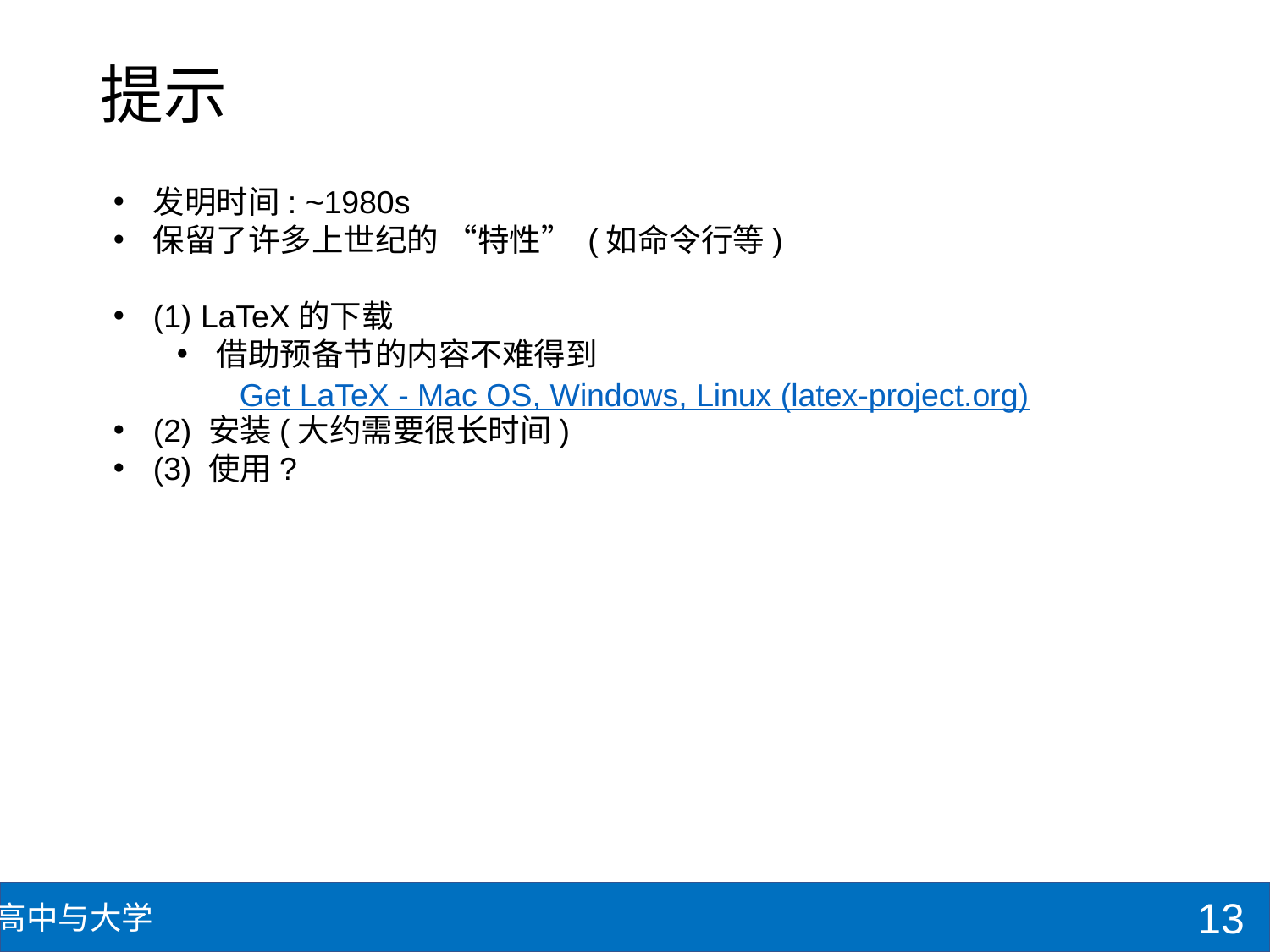

# 提示
发明时间: ~1980s
保留了许多上世纪的 “特性” (如命令行等)

(1) LaTeX的下载
借助预备节的内容不难得到

(2) 安装(大约需要很长时间)
(3) 使用?
Get LaTeX - Mac OS, Windows, Linux (latex-project.org)
13